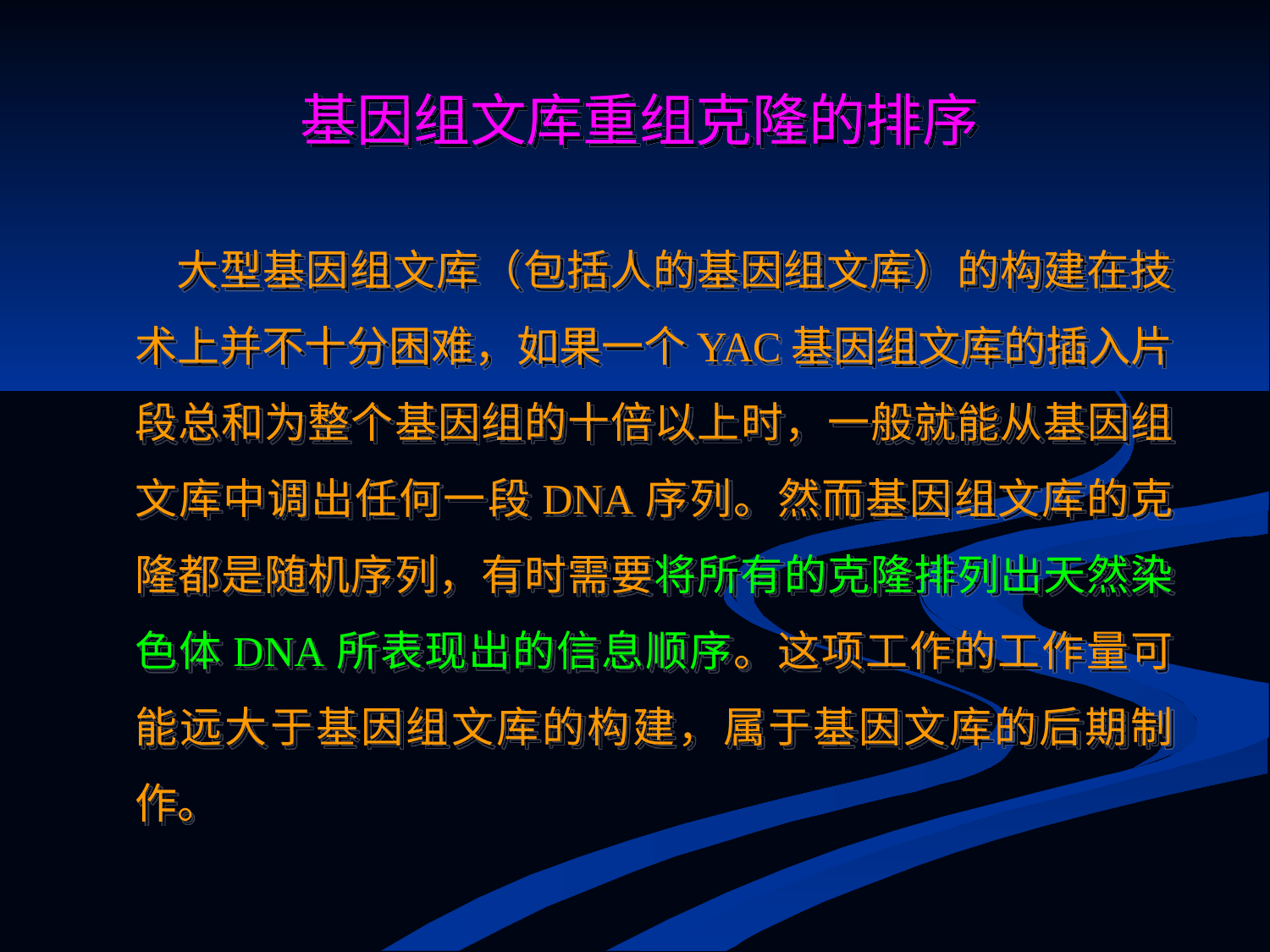

基因组文库重组克隆的排序
    大型基因组文库（包括人的基因组文库）的构建在技术上并不十分困难，如果一个YAC基因组文库的插入片段总和为整个基因组的十倍以上时，一般就能从基因组文库中调出任何一段DNA序列。然而基因组文库的克隆都是随机序列，有时需要将所有的克隆排列出天然染色体DNA所表现出的信息顺序。这项工作的工作量可能远大于基因组文库的构建，属于基因文库的后期制作。